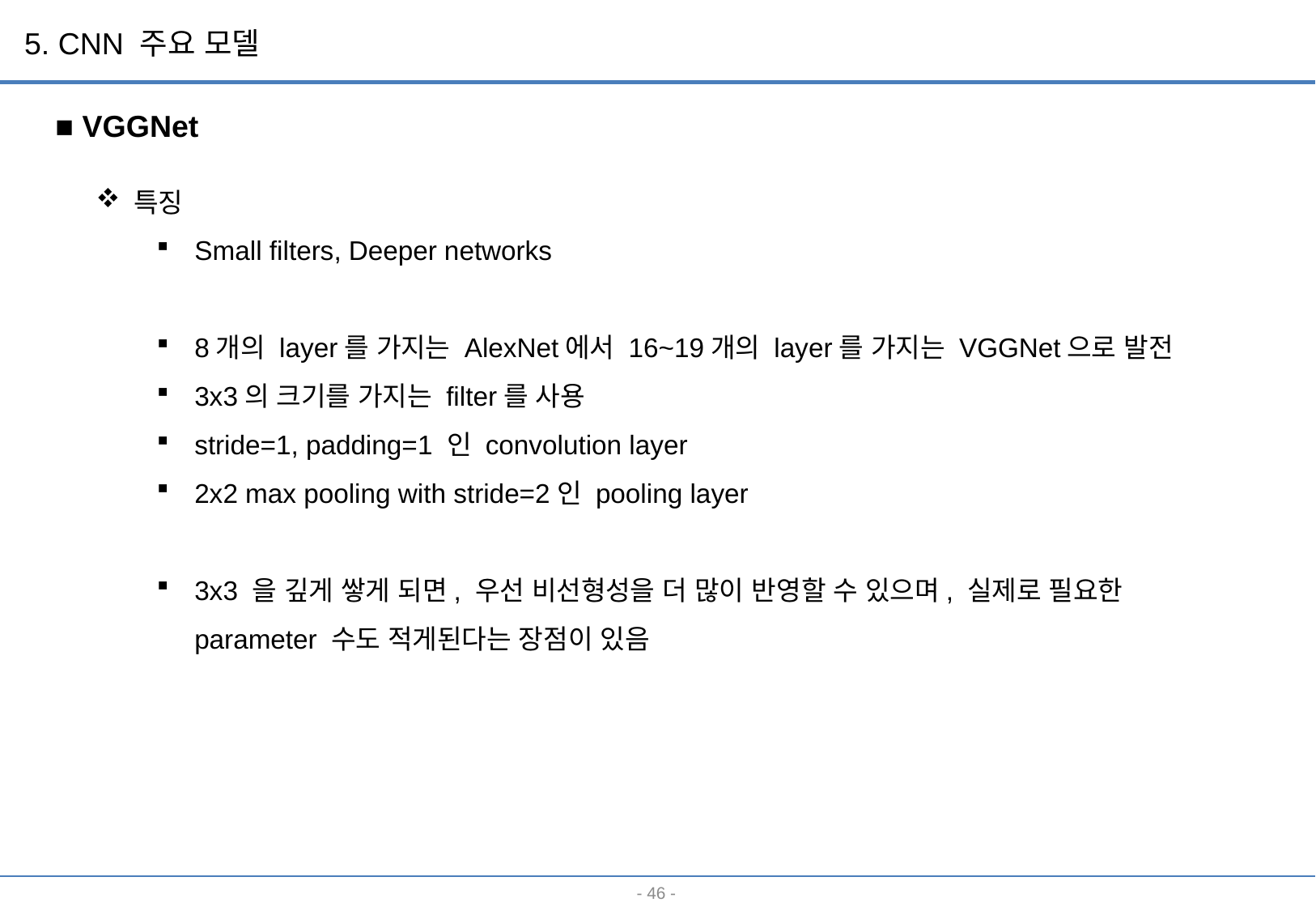

5. CNN 주요 모델

■ VGGNet
특징
Small filters, Deeper networks

8개의 layer를 가지는 AlexNet에서 16~19개의 layer를 가지는 VGGNet으로 발전
3x3의 크기를 가지는 filter를 사용
stride=1, padding=1 인 convolution layer
2x2 max pooling with stride=2인 pooling layer

3x3 을 깊게 쌓게 되면, 우선 비선형성을 더 많이 반영할 수 있으며, 실제로 필요한 parameter 수도 적게된다는 장점이 있음
- 46 -